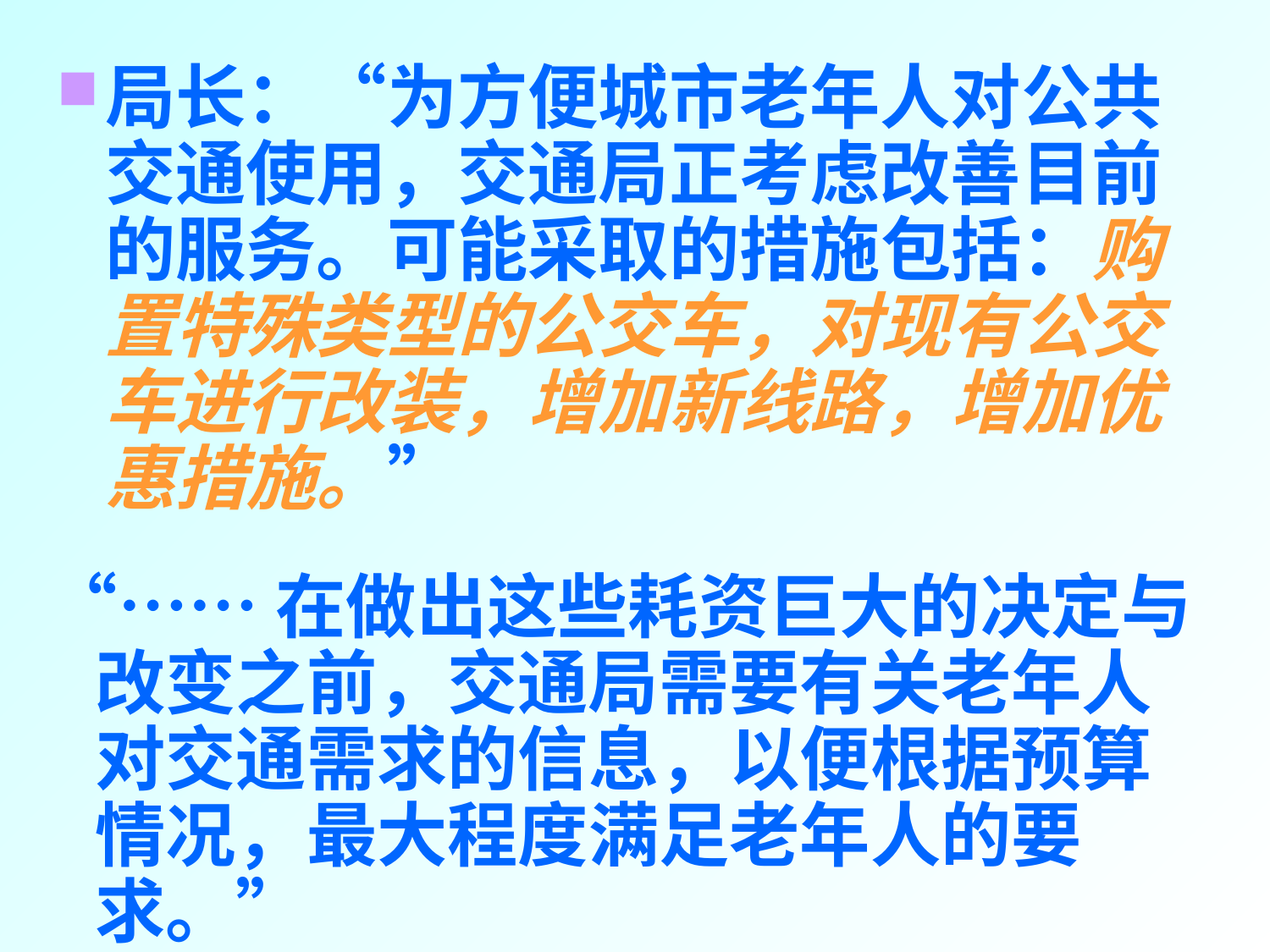

局长：“为方便城市老年人对公共交通使用，交通局正考虑改善目前的服务。可能采取的措施包括：购置特殊类型的公交车，对现有公交车进行改装，增加新线路，增加优惠措施。”
“……在做出这些耗资巨大的决定与改变之前，交通局需要有关老年人对交通需求的信息，以便根据预算情况，最大程度满足老年人的要求。”